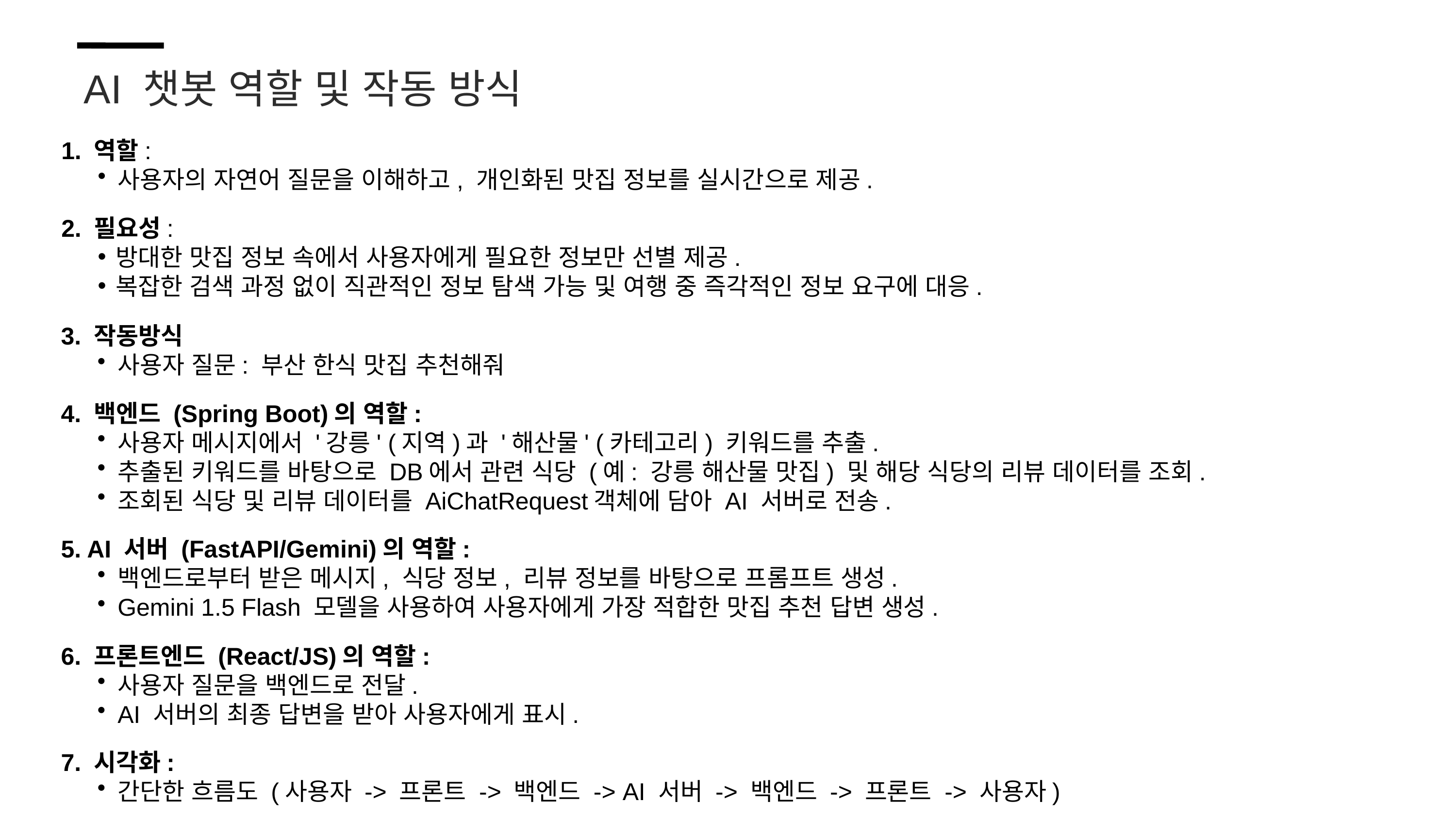

AI 챗봇 역할 및 작동 방식

1. 역할:
사용자의 자연어 질문을 이해하고, 개인화된 맛집 정보를 실시간으로 제공.

2. 필요성:
방대한 맛집 정보 속에서 사용자에게 필요한 정보만 선별 제공.
복잡한 검색 과정 없이 직관적인 정보 탐색 가능 및 여행 중 즉각적인 정보 요구에 대응.
3. 작동방식
사용자 질문: 부산 한식 맛집 추천해줘

4. 백엔드 (Spring Boot)의 역할:
사용자 메시지에서 '강릉' (지역)과 '해산물' (카테고리) 키워드를 추출.
추출된 키워드를 바탕으로 DB에서 관련 식당 (예: 강릉 해산물 맛집) 및 해당 식당의 리뷰 데이터를 조회.
조회된 식당 및 리뷰 데이터를 AiChatRequest객체에 담아 AI 서버로 전송.

5. AI 서버 (FastAPI/Gemini)의 역할:
백엔드로부터 받은 메시지, 식당 정보, 리뷰 정보를 바탕으로 프롬프트 생성.
Gemini 1.5 Flash 모델을 사용하여 사용자에게 가장 적합한 맛집 추천 답변 생성.

6. 프론트엔드 (React/JS)의 역할:
사용자 질문을 백엔드로 전달.
AI 서버의 최종 답변을 받아 사용자에게 표시.

7. 시각화:
간단한 흐름도 (사용자 -> 프론트 -> 백엔드 -> AI 서버 -> 백엔드 -> 프론트 -> 사용자)